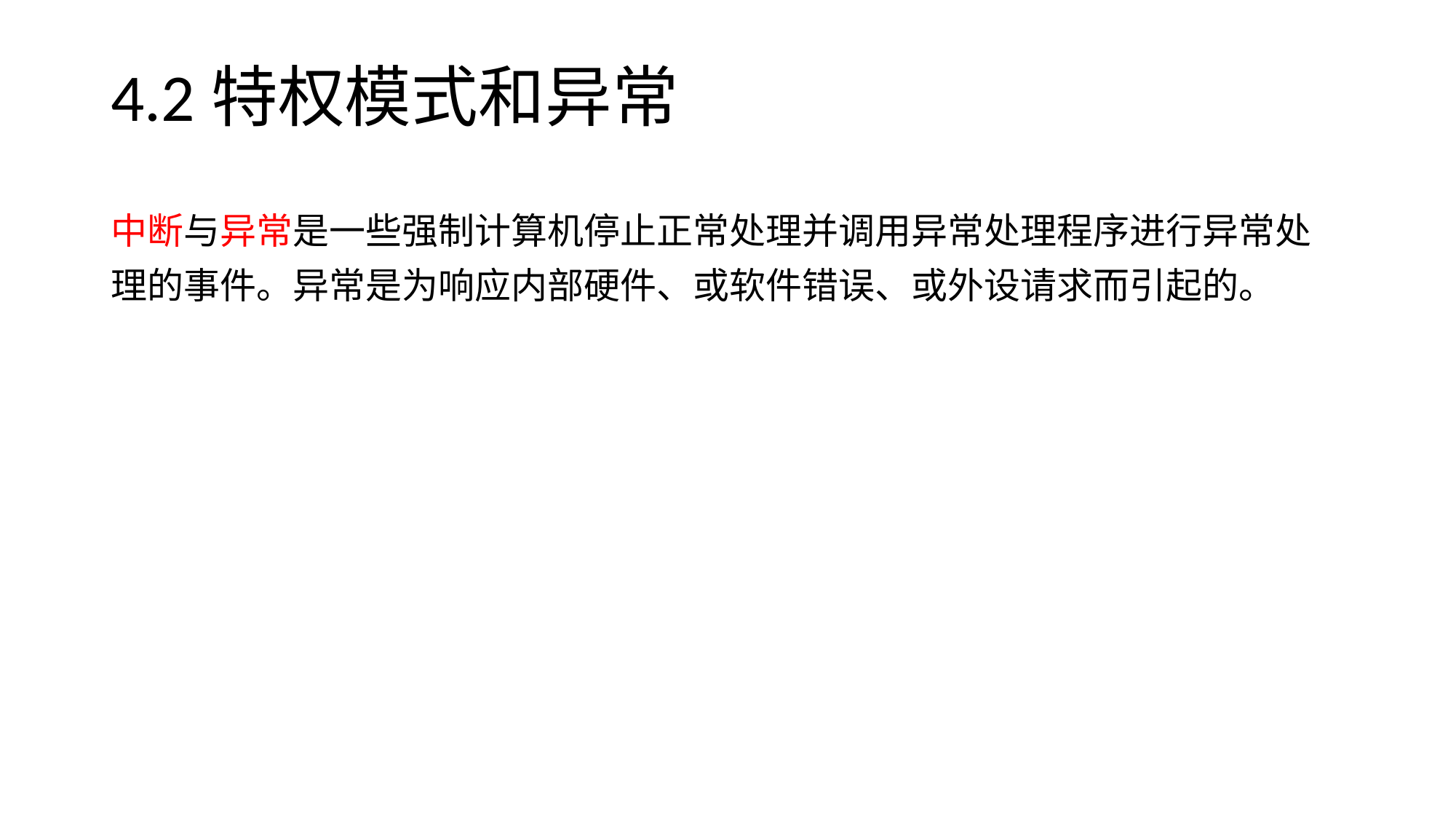

# 4.2特权模式和异常

中断与异常是一些强制计算机停止正常处理并调用异常处理程序进行异常处
理的事件。异常是为响应内部硬件、或软件错误、或外设请求而引起的。